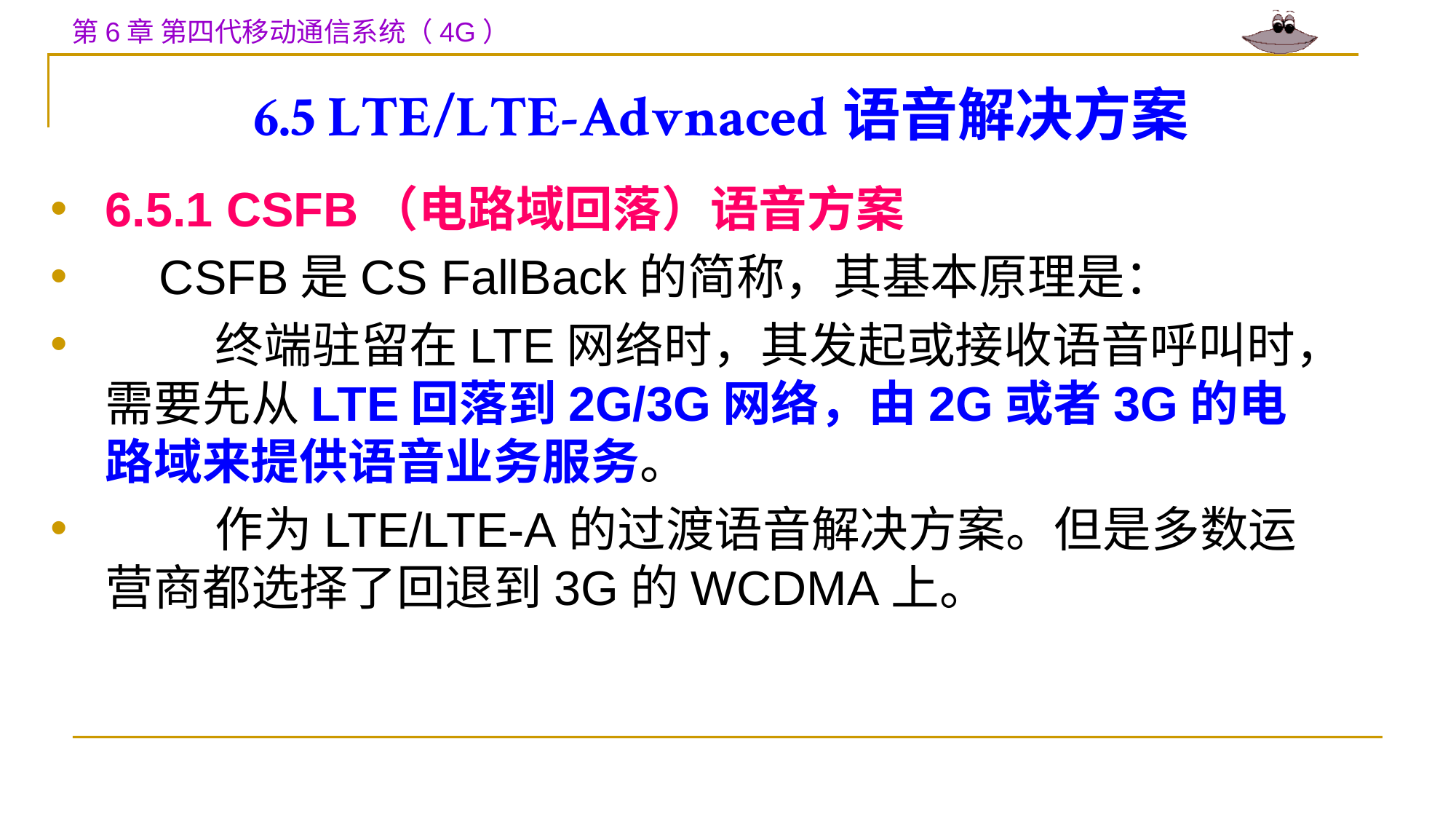

# 6.5 LTE/LTE-Advnaced语音解决方案
6.5.1 CSFB（电路域回落）语音方案
    CSFB是CS FallBack的简称，其基本原理是：
         终端驻留在LTE网络时，其发起或接收语音呼叫时，需要先从LTE回落到2G/3G网络，由2G或者3G的电路域来提供语音业务服务。
         作为LTE/LTE-A的过渡语音解决方案。但是多数运营商都选择了回退到3G的WCDMA上。